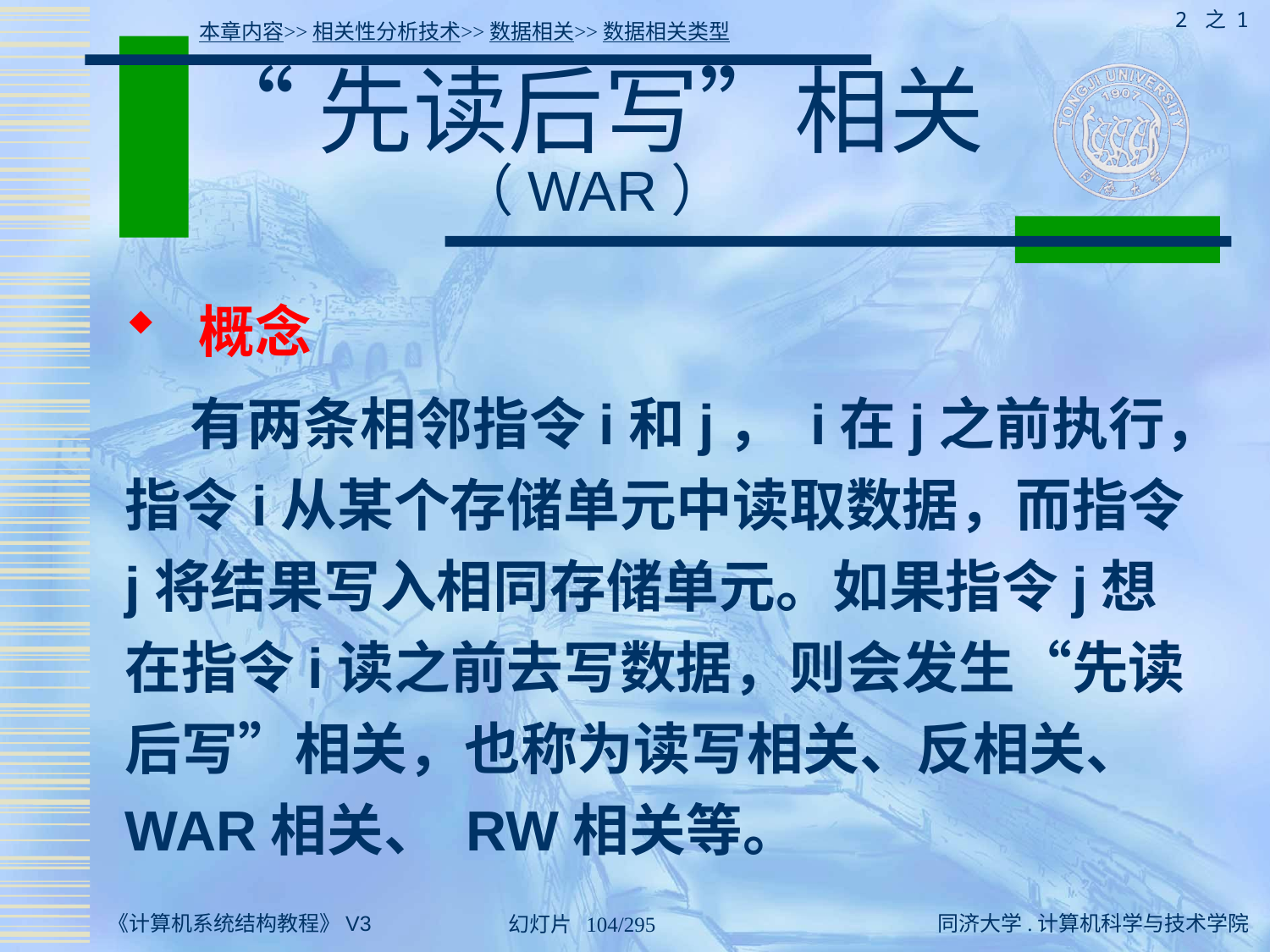

2 之 1
本章内容>>相关性分析技术>>数据相关>>数据相关类型
# “先读后写”相关（WAR）
  概念
    有两条相邻指令i和j， i在j之前执行，指令i从某个存储单元中读取数据，而指令j将结果写入相同存储单元。如果指令j想在指令i读之前去写数据，则会发生“先读后写”相关，也称为读写相关、反相关、 WAR相关、 RW相关等。